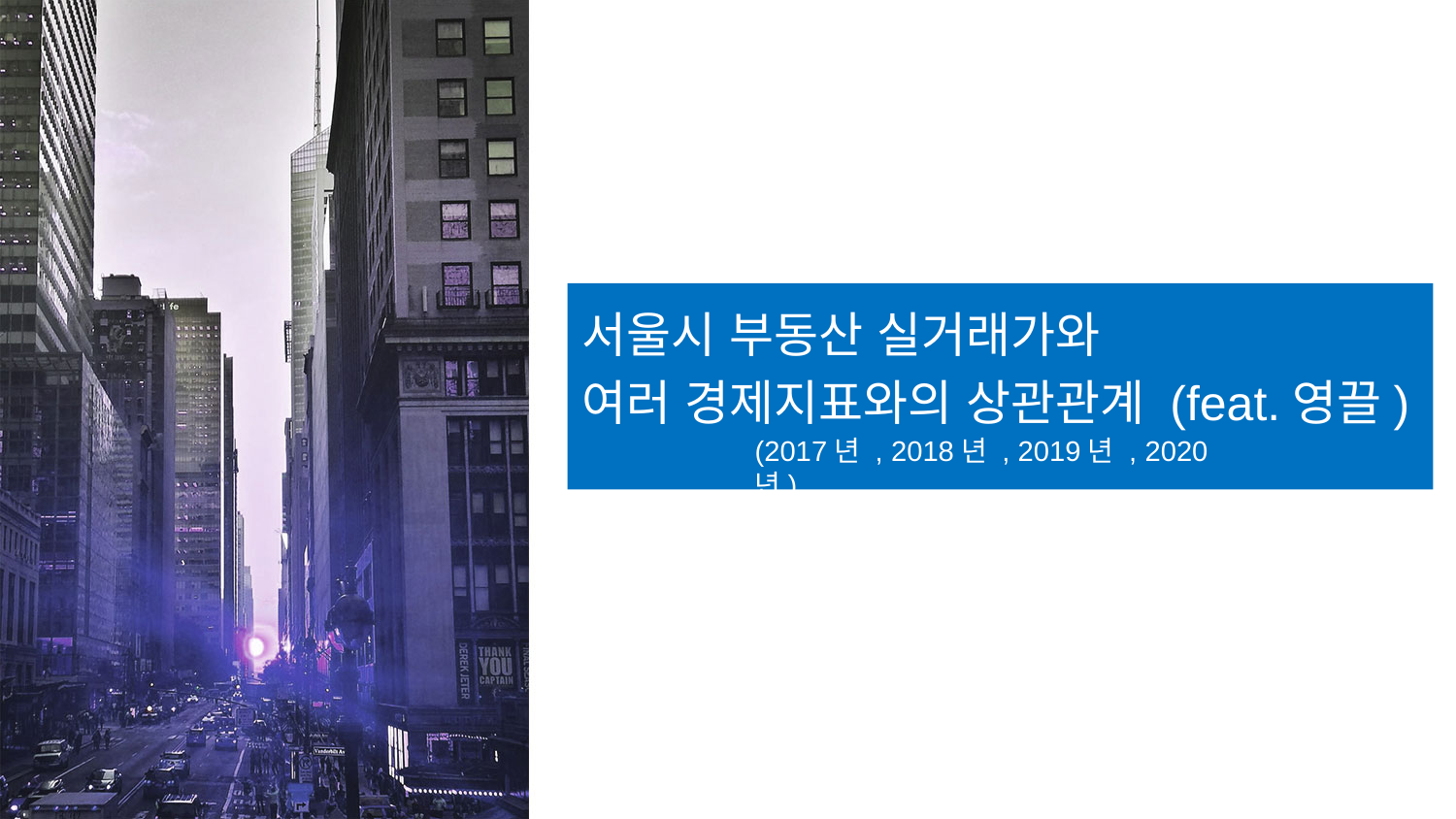

서울시 부동산 실거래가와
여러 경제지표와의 상관관계 (feat.영끌)

(2017년 , 2018년 , 2019년 , 2020년)